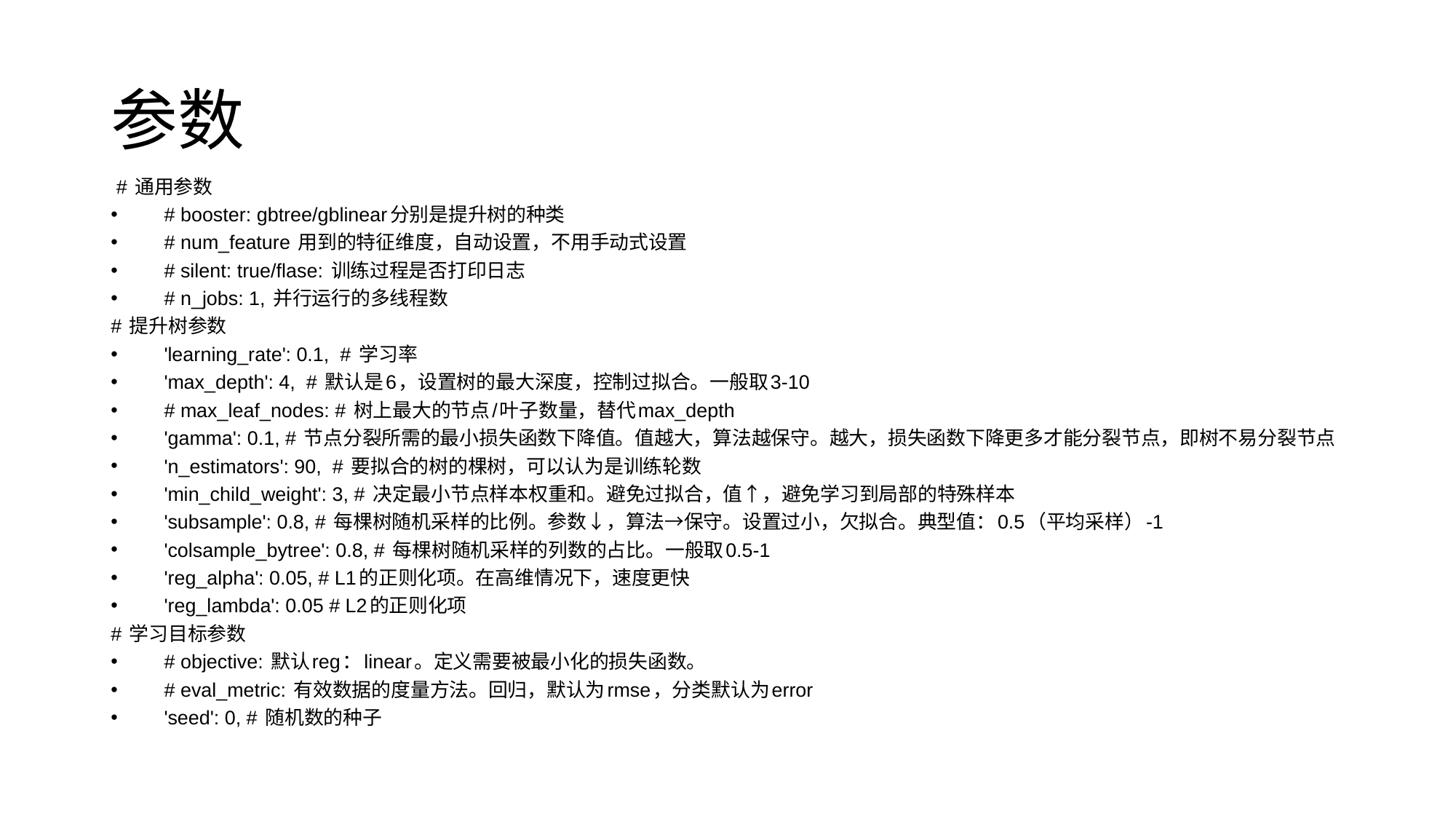

# 参数
 # 通用参数
    # booster: gbtree/gblinear分别是提升树的种类
    # num_feature 用到的特征维度，自动设置，不用手动式设置
    # silent: true/flase: 训练过程是否打印日志
    # n_jobs: 1, 并行运行的多线程数
# 提升树参数
    'learning_rate': 0.1,  # 学习率
    'max_depth': 4,  # 默认是6，设置树的最大深度，控制过拟合。一般取3-10
    # max_leaf_nodes: # 树上最大的节点/叶子数量，替代max_depth
    'gamma': 0.1, # 节点分裂所需的最小损失函数下降值。值越大，算法越保守。越大，损失函数下降更多才能分裂节点，即树不易分裂节点
    'n_estimators': 90,  # 要拟合的树的棵树，可以认为是训练轮数
    'min_child_weight': 3, # 决定最小节点样本权重和。避免过拟合，值↑，避免学习到局部的特殊样本
    'subsample': 0.8, # 每棵树随机采样的比例。参数↓，算法→保守。设置过小，欠拟合。典型值：0.5（平均采样）-1
    'colsample_bytree': 0.8, # 每棵树随机采样的列数的占比。一般取0.5-1
    'reg_alpha': 0.05, # L1的正则化项。在高维情况下，速度更快
    'reg_lambda': 0.05 # L2的正则化项
# 学习目标参数
    # objective: 默认reg：linear。定义需要被最小化的损失函数。
    # eval_metric: 有效数据的度量方法。回归，默认为rmse，分类默认为error
    'seed': 0, # 随机数的种子